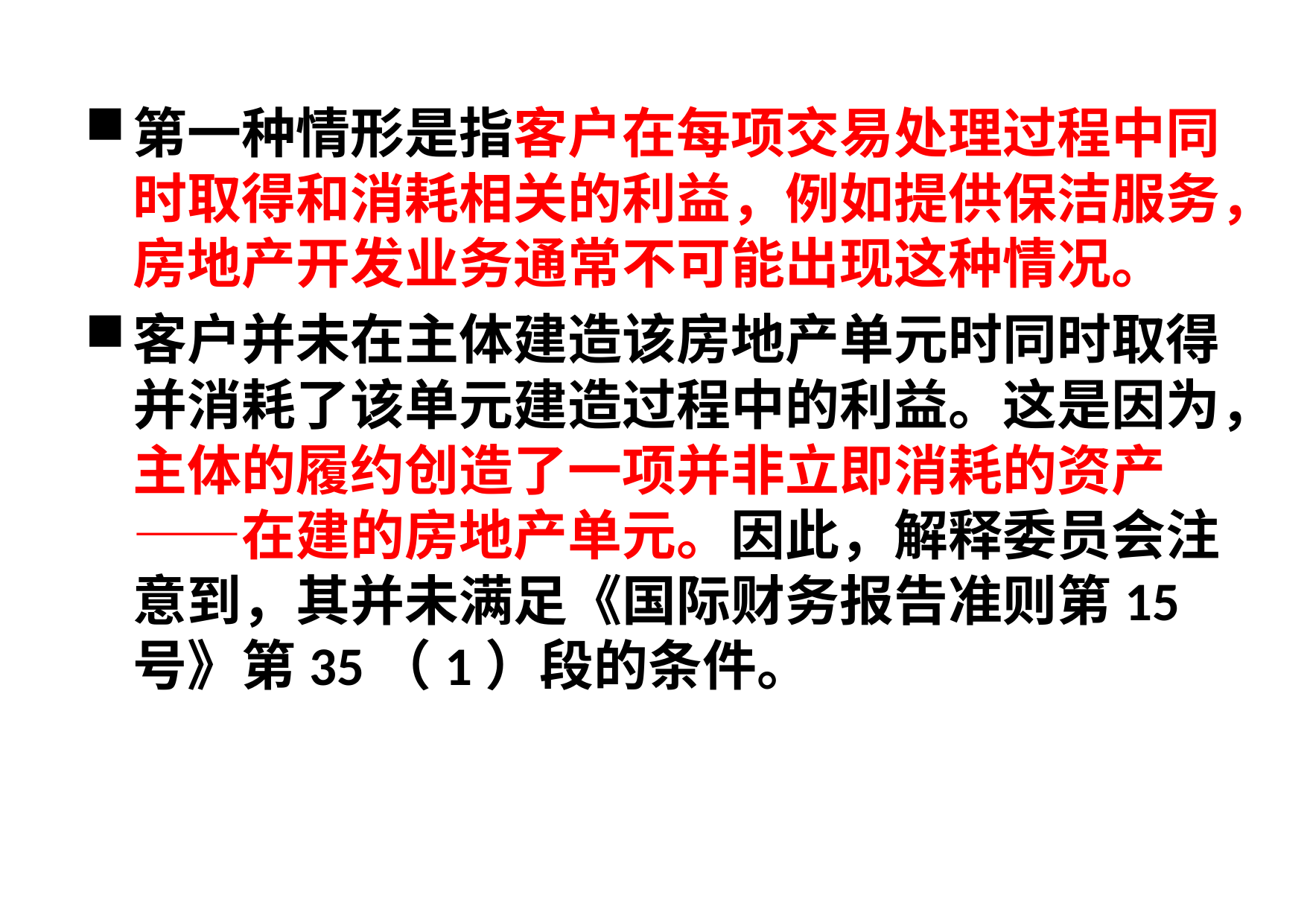

第一种情形是指客户在每项交易处理过程中同时取得和消耗相关的利益，例如提供保洁服务，房地产开发业务通常不可能出现这种情况。
客户并未在主体建造该房地产单元时同时取得并消耗了该单元建造过程中的利益。这是因为，主体的履约创造了一项并非立即消耗的资产——在建的房地产单元。因此，解释委员会注意到，其并未满足《国际财务报告准则第15号》第35（1）段的条件。

94